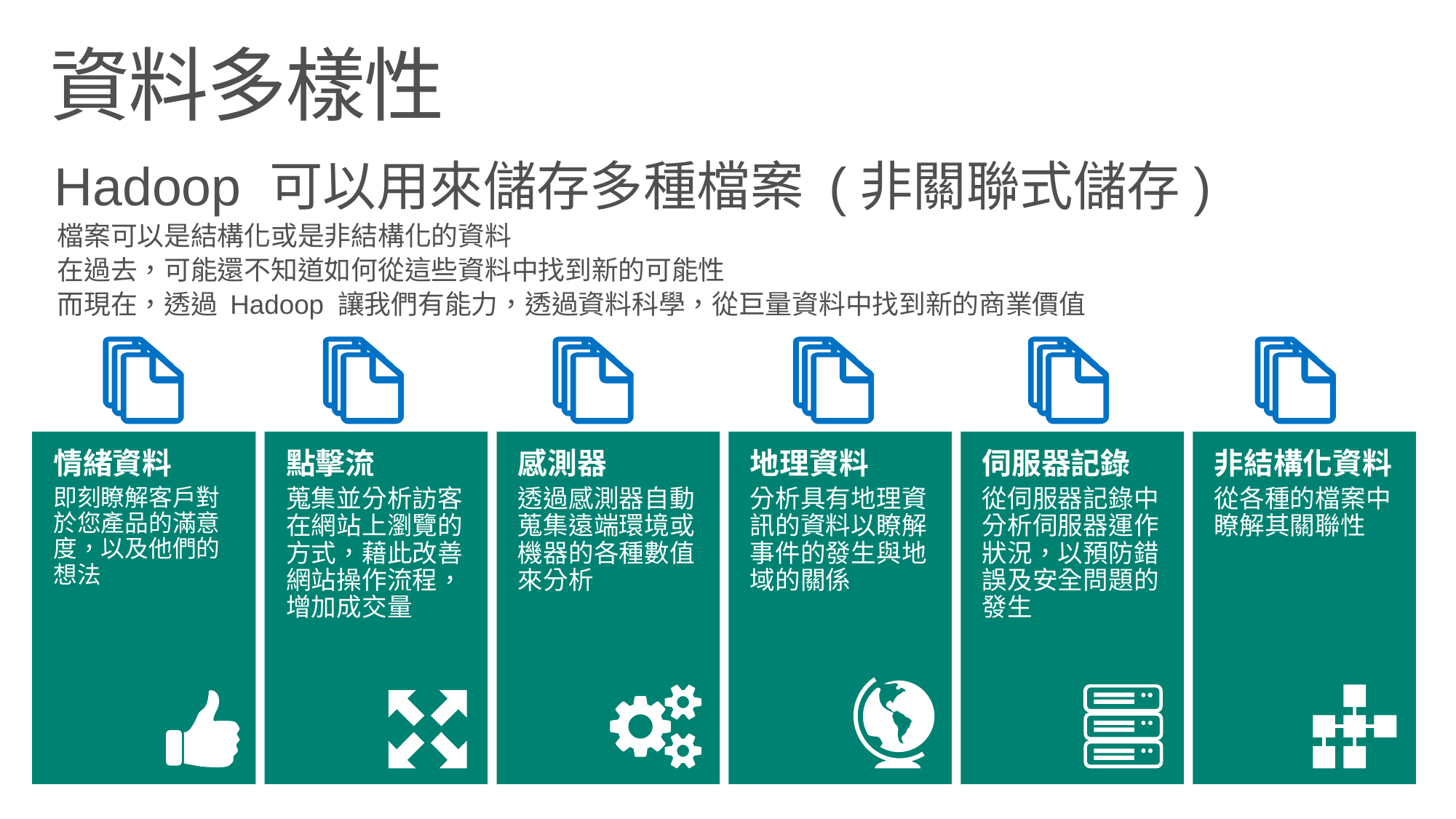

# 資料多樣性
Hadoop 可以用來儲存多種檔案 (非關聯式儲存)
檔案可以是結構化或是非結構化的資料
在過去，可能還不知道如何從這些資料中找到新的可能性
而現在，透過 Hadoop 讓我們有能力，透過資料科學，從巨量資料中找到新的商業價值

伺服器記錄
從伺服器記錄中分析伺服器運作狀況，以預防錯誤及安全問題的發生

非結構化資料
從各種的檔案中瞭解其關聯性

情緒資料
即刻瞭解客戶對於您產品的滿意度，以及他們的想法

點擊流
蒐集並分析訪客在網站上瀏覽的方式，藉此改善網站操作流程，增加成交量

感測器
透過感測器自動蒐集遠端環境或機器的各種數值來分析

地理資料
分析具有地理資訊的資料以瞭解事件的發生與地域的關係